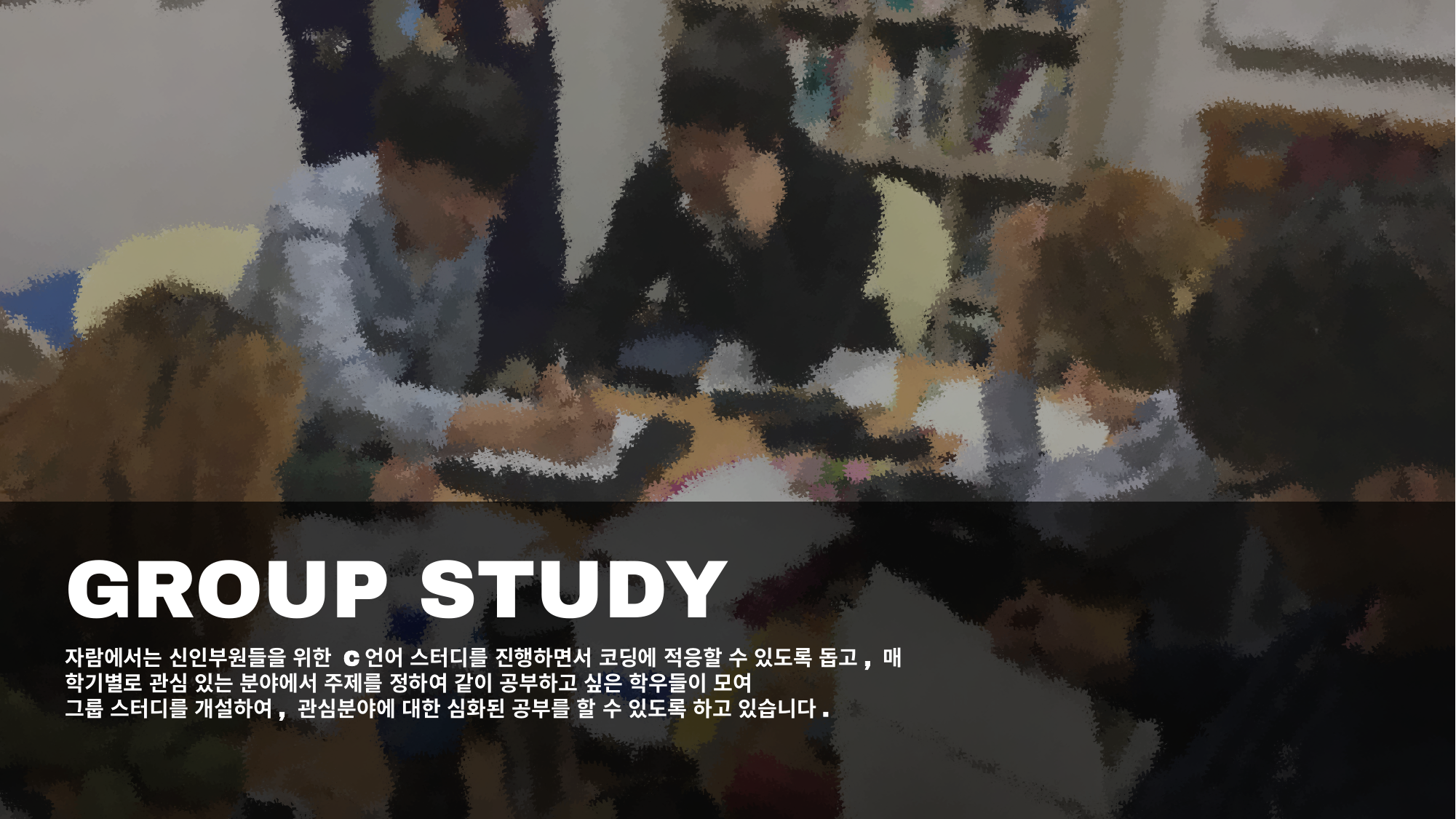

GROUP STUDY
자람에서는 신인부원들을 위한 C언어 스터디를 진행하면서 코딩에 적응할 수 있도록 돕고, 매 학기별로 관심 있는 분야에서 주제를 정하여 같이 공부하고 싶은 학우들이 모여
그룹 스터디를 개설하여, 관심분야에 대한 심화된 공부를 할 수 있도록 하고 있습니다.